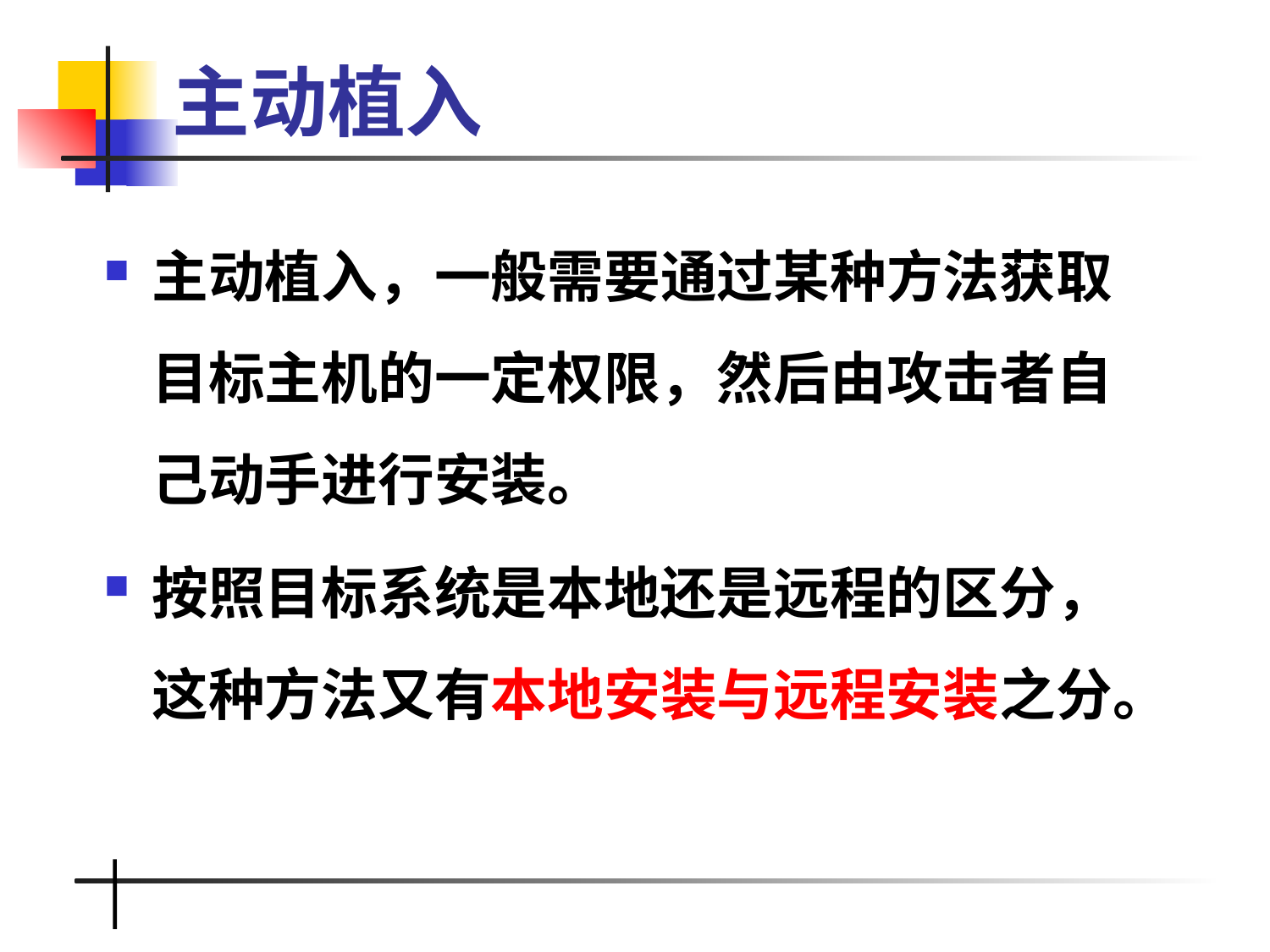

# 主动植入
主动植入，一般需要通过某种方法获取目标主机的一定权限，然后由攻击者自己动手进行安装。
按照目标系统是本地还是远程的区分，这种方法又有本地安装与远程安装之分。